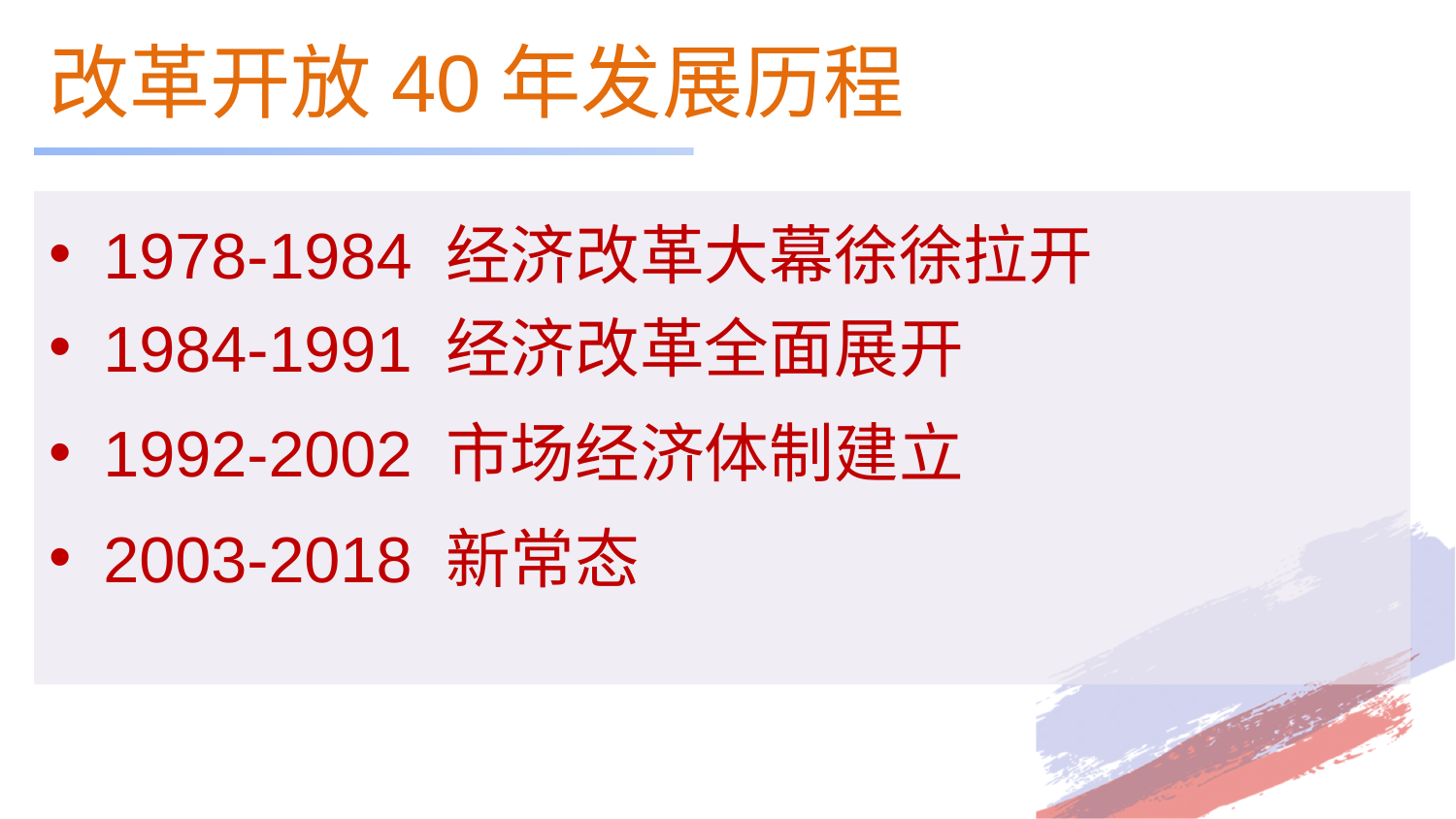

# 改革开放40年发展历程
1978-1984 经济改革大幕徐徐拉开
1984-1991 经济改革全面展开
1992-2002 市场经济体制建立
2003-2018 新常态